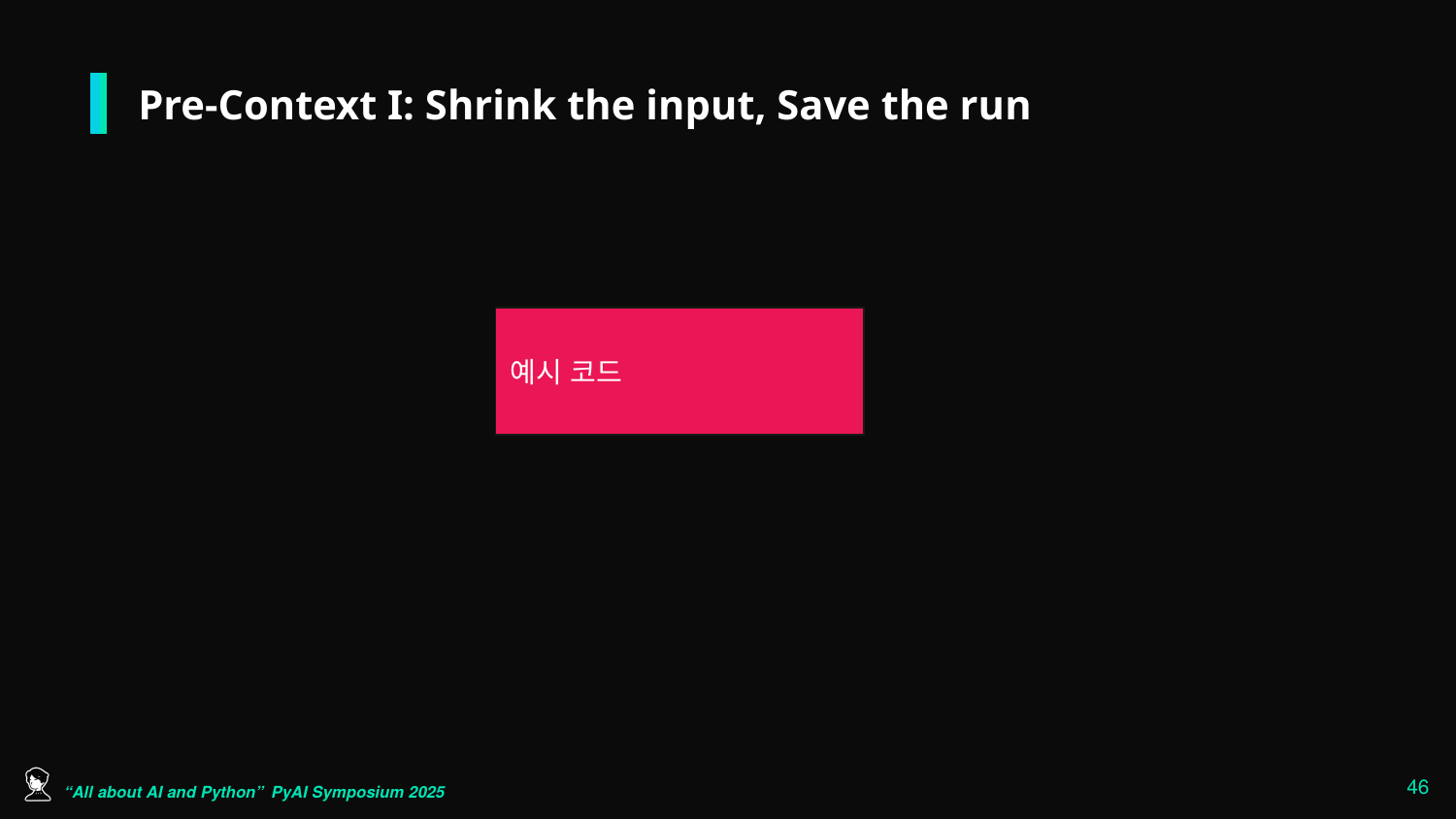

# Pre-Context I: Shrink the input, Save the run

예시 코드
46